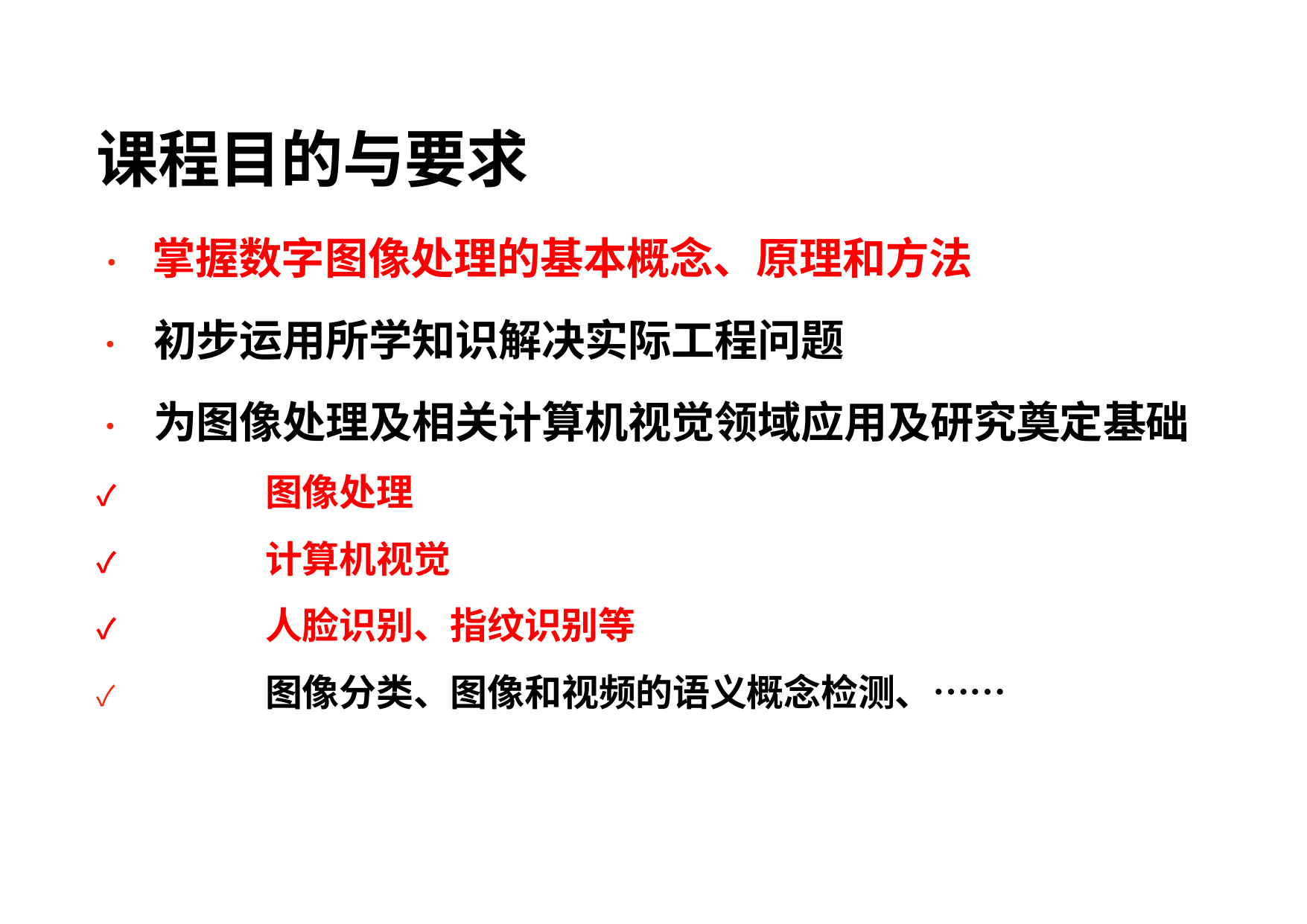

# 课程目的与要求
•	掌握数字图像处理的基本概念、原理和方法
•	初步运用所学知识解决实际工程问题
•	为图像处理及相关计算机视觉领域应用及研究奠定基础
✓	图像处理
✓	计算机视觉
✓	人脸识别、指纹识别等
✓	图像分类、图像和视频的语义概念检测、……
18